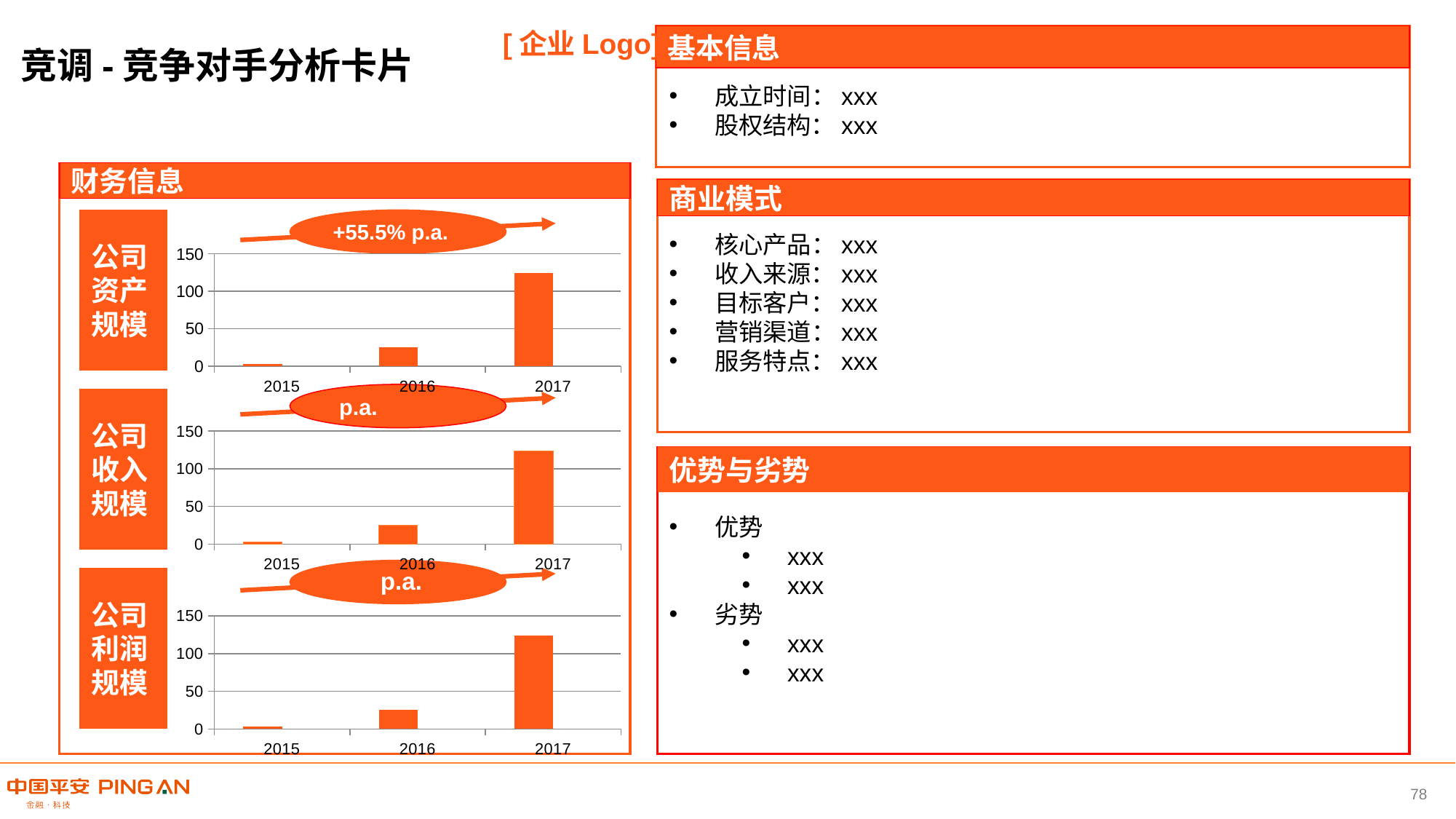

竞调-竞争对手分析卡片
[企业Logo]

基本信息
成立时间：xxx
股权结构：xxx
财务信息

商业模式
公司资产规模
+55.5% p.a.
核心产品：xxx
收入来源：xxx
目标客户：xxx
营销渠道：xxx
服务特点：xxx

### Chart

| Category | 系列 1 | 系列 2 |
|---|---|---|
| 2015 | 3.0 | None |
| 2016 | 25.0 | None |
| 2017 | 124.0 | None |
 p.a.
公司收入规模

### Chart

| Category | 系列 1 | 系列 2 |
|---|---|---|
| 2015 | 3.0 | None |
| 2016 | 25.0 | None |
| 2017 | 124.0 | None |
优势与劣势

优势
xxx
xxx
劣势
xxx
xxx
 p.a.
公司利润规模

### Chart

| Category | 系列 1 | 系列 2 |
|---|---|---|
| 2015 | 3.0 | None |
| 2016 | 25.0 | None |
| 2017 | 124.0 | None |